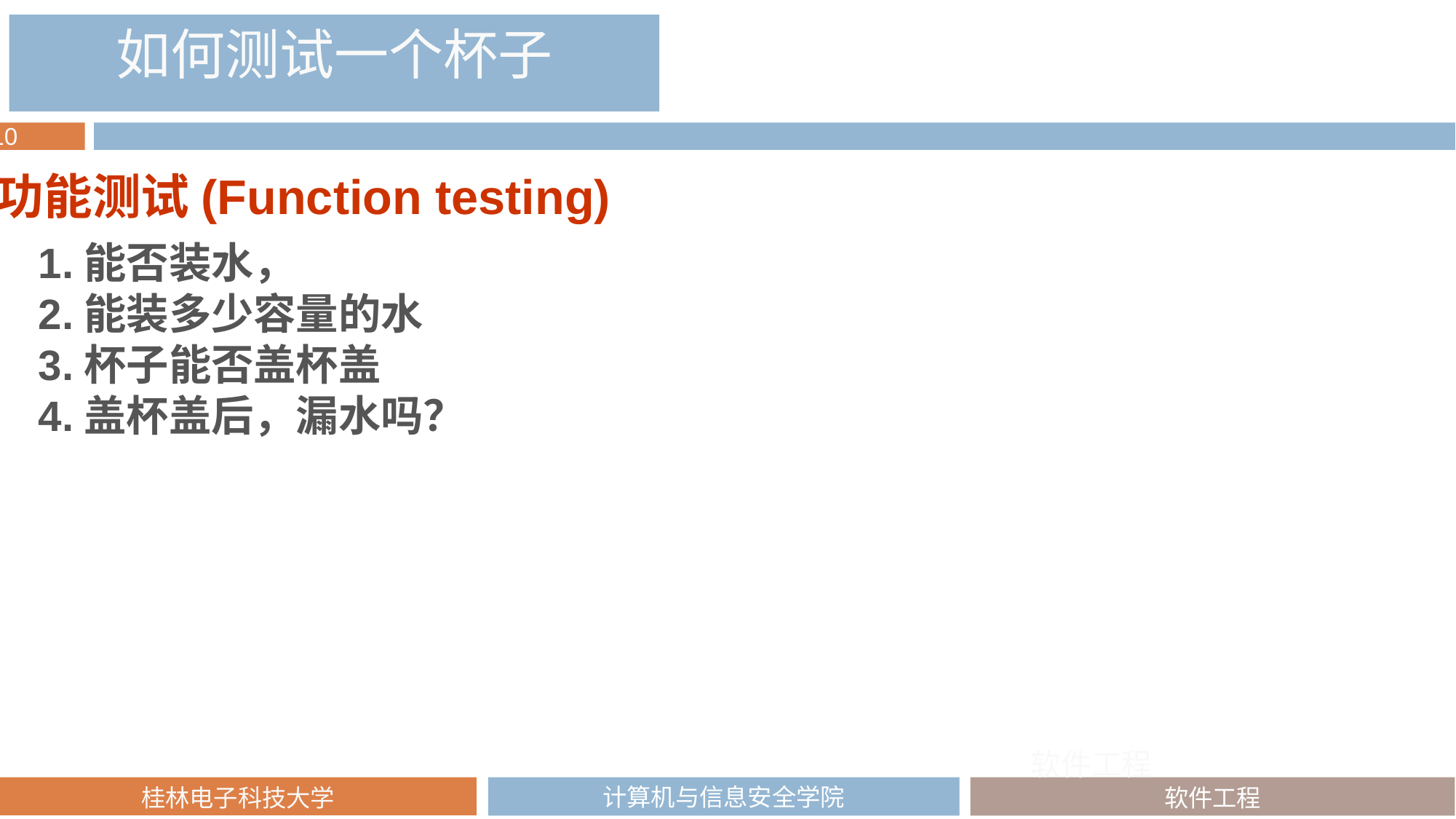

如何测试一个杯子
功能测试(Function testing)
1.能否装水，
2.能装多少容量的水
3.杯子能否盖杯盖
4.盖杯盖后，漏水吗？
软件工程